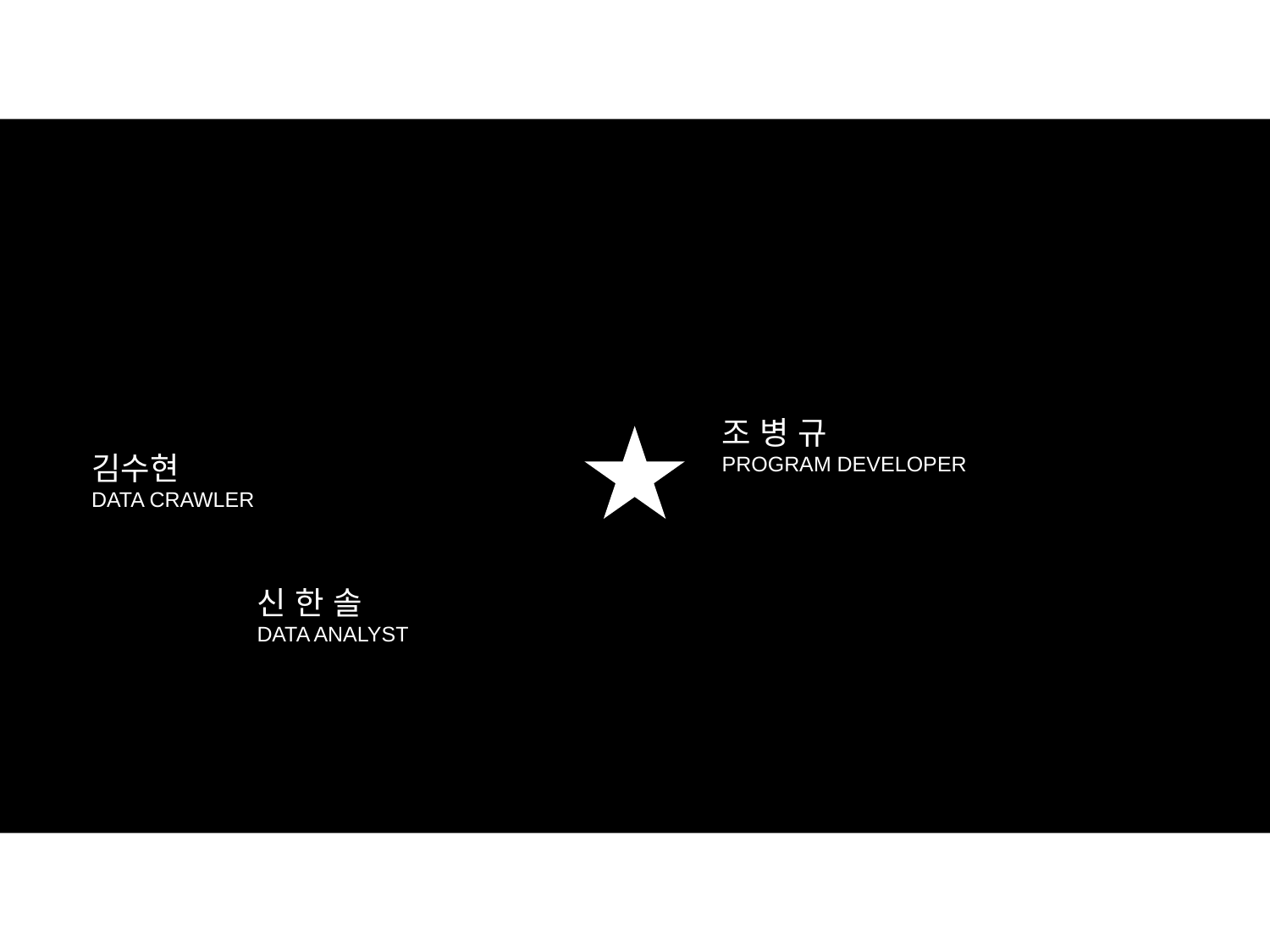

조 병 규
PROGRAM DEVELOPER

김수현
DATA CRAWLER
신 한 솔
DATA ANALYST